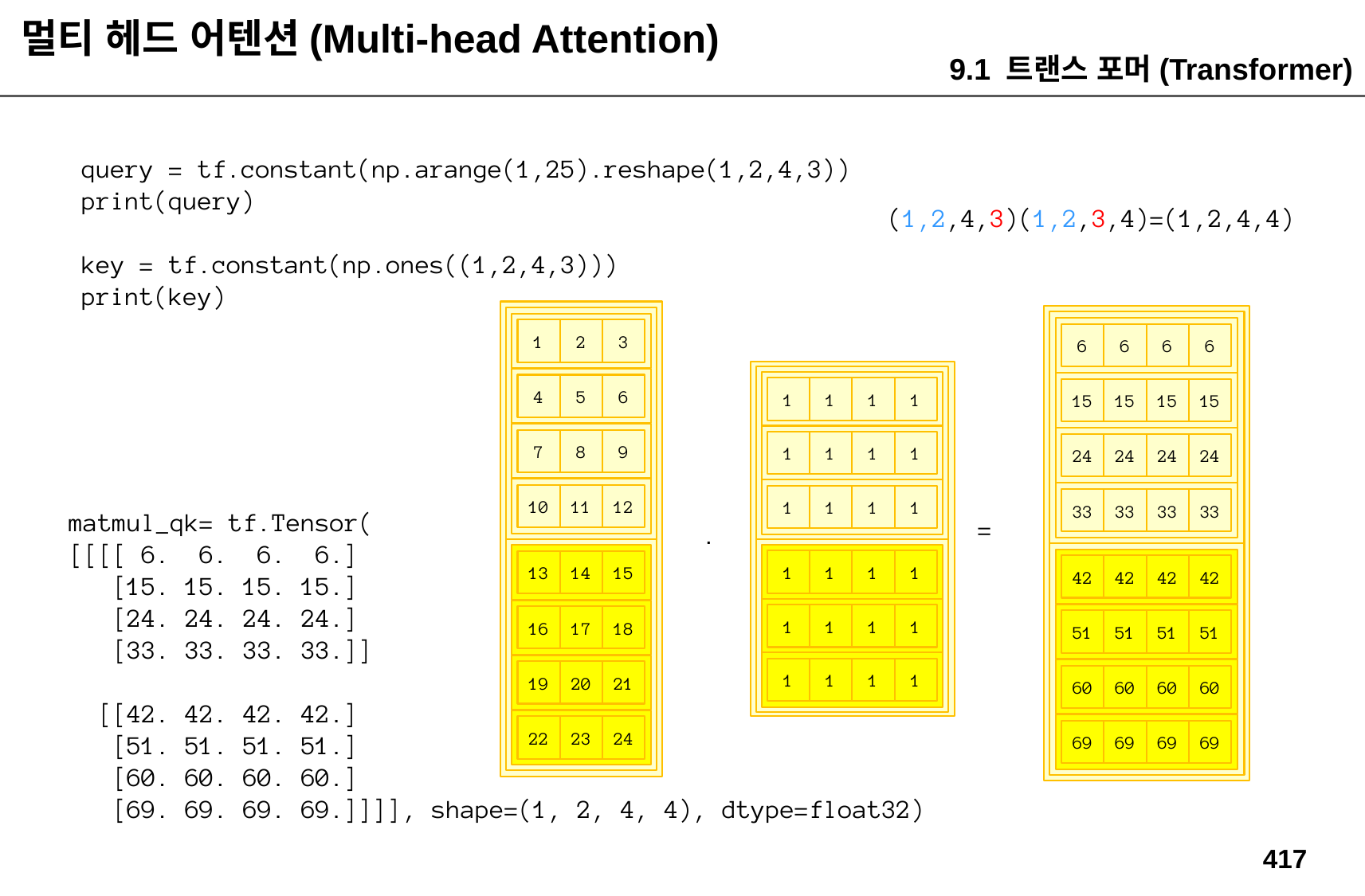

멀티 헤드 어텐션(Multi-head Attention)
9.1 트랜스 포머(Transformer)
query = tf.constant(np.arange(1,25).reshape(1,2,4,3))
print(query)

key = tf.constant(np.ones((1,2,4,3)))
print(key)
(1,2,4,3)(1,2,3,4)=(1,2,4,4)

1
2
3
6
6
6
6

4
5
6
1
1
1
1
15
15
15
15

7
8
9
1
1
1
1
24
24
24
24

10
11
12
1
1
1
1
33
33
33
33
matmul_qk= tf.Tensor(
[[[[ 6.  6.  6.  6.]
   [15. 15. 15. 15.]
   [24. 24. 24. 24.]
   [33. 33. 33. 33.]]

  [[42. 42. 42. 42.]
   [51. 51. 51. 51.]
   [60. 60. 60. 60.]
   [69. 69. 69. 69.]]]], shape=(1, 2, 4, 4), dtype=float32)
=
.

1
1
1
1
13
14
15
42
42
42
42

1
1
1
1
16
17
18
51
51
51
51

1
1
1
1

19
20
21
60
60
60
60

22
23
24
69
69
69
69